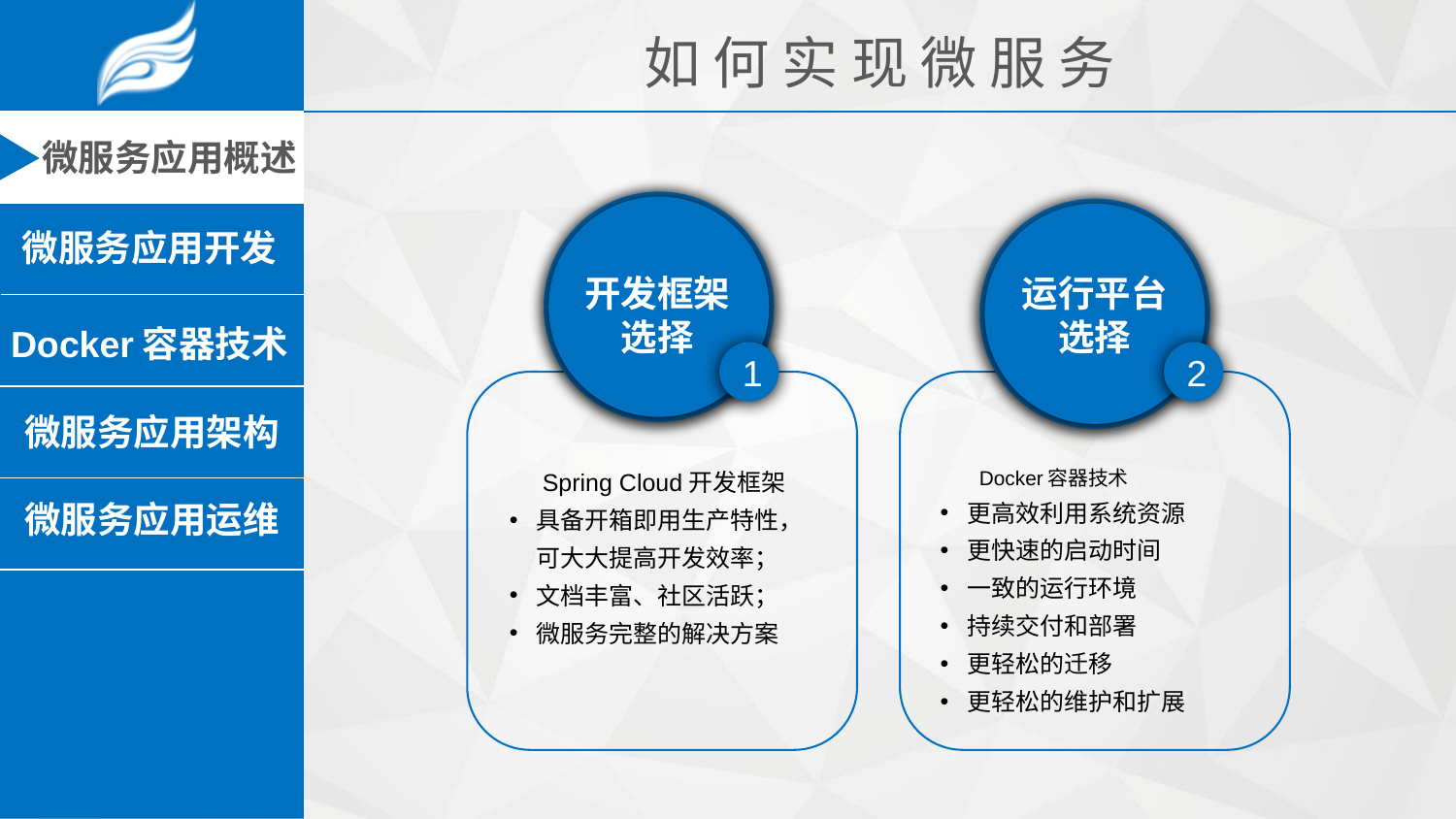

如 何 实 现 微 服 务

运行平台
选择
开发框架
选择
1
2

       Docker容器技术
更高效利用系统资源
更快速的启动时间
一致的运行环境
持续交付和部署
更轻松的迁移
更轻松的维护和扩展
Spring Cloud开发框架
具备开箱即用生产特性，可大大提高开发效率；
文档丰富、社区活跃；
微服务完整的解决方案